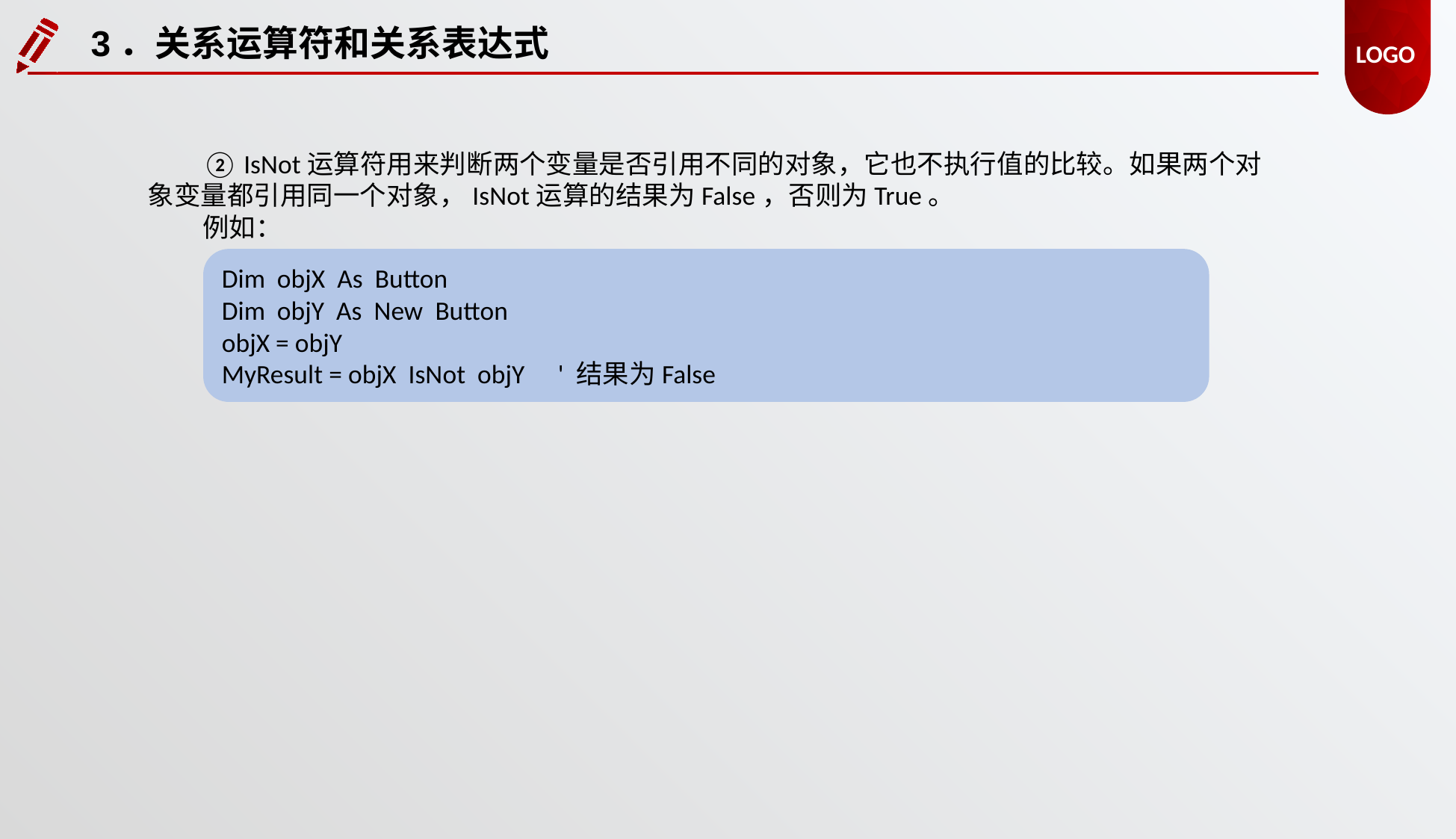

3．关系运算符和关系表达式
② IsNot运算符用来判断两个变量是否引用不同的对象，它也不执行值的比较。如果两个对象变量都引用同一个对象，IsNot运算的结果为False，否则为True。
例如：
Dim  objX  As  Button
Dim  objY  As  New  Button
objX = objY
MyResult = objX  IsNot  objY	' 结果为False